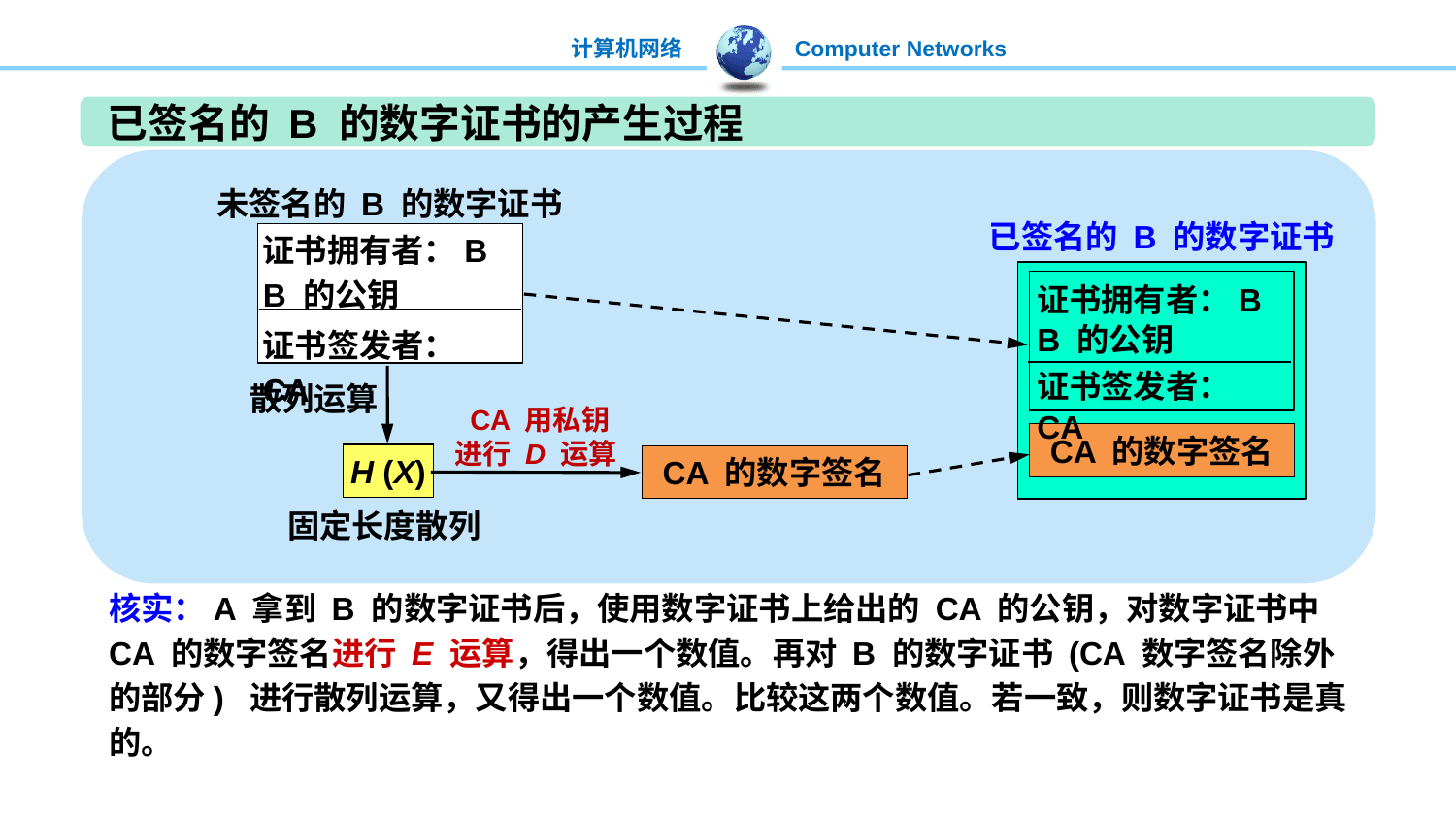

已签名的 B 的数字证书的产生过程

未签名的 B 的数字证书
已签名的 B 的数字证书
证书拥有者：B
B 的公钥
证书签发者：CA

证书拥有者：B
B 的公钥
证书签发者：CA

散列运算
 CA 用私钥
进行 D 运算

CA 的数字签名
H (X)
CA 的数字签名

固定长度散列
核实：A 拿到 B 的数字证书后，使用数字证书上给出的 CA 的公钥，对数字证书中 CA 的数字签名进行 E 运算，得出一个数值。再对 B 的数字证书 (CA 数字签名除外的部分)  进行散列运算，又得出一个数值。比较这两个数值。若一致，则数字证书是真的。